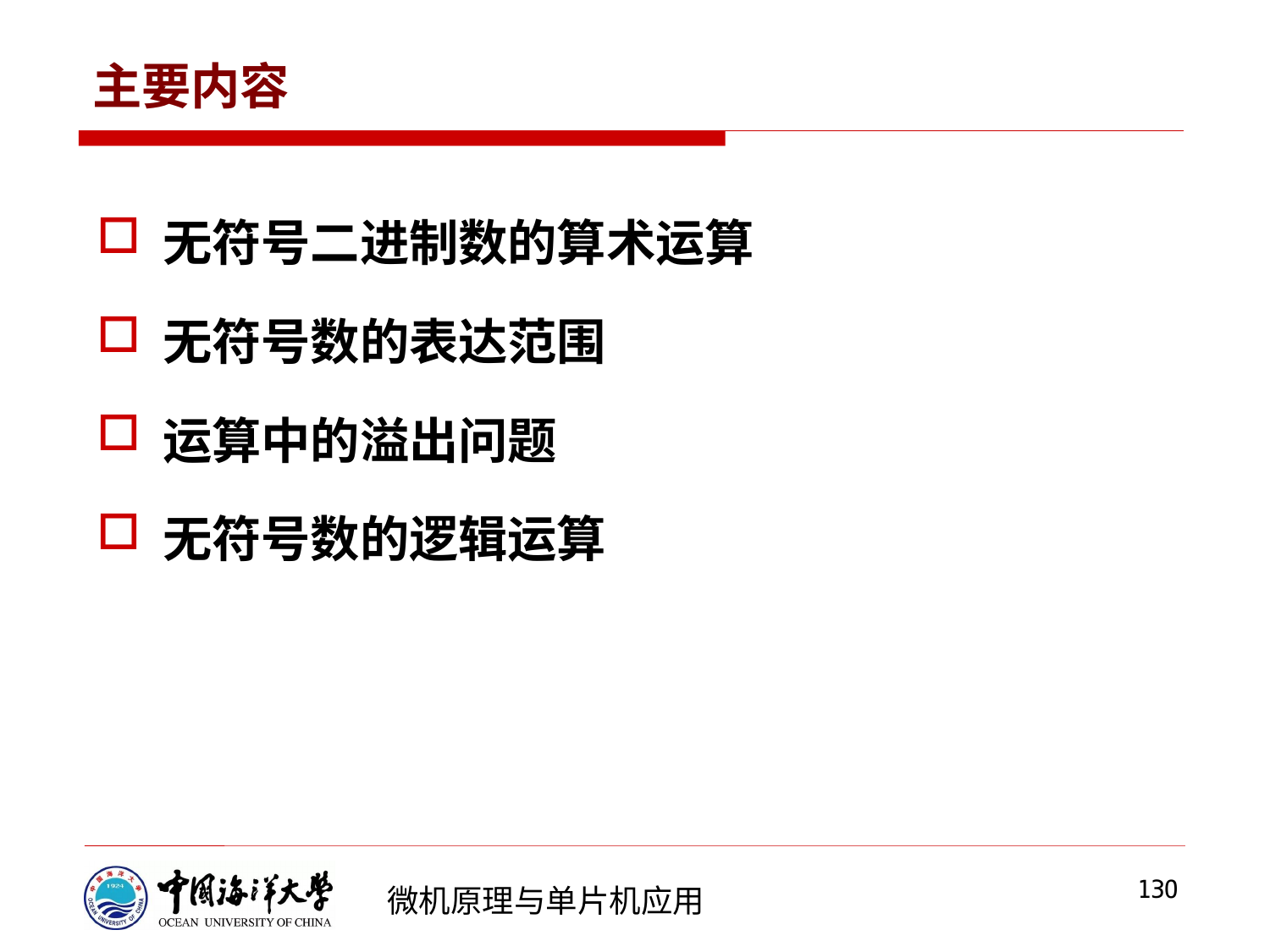

# 主要内容
无符号二进制数的算术运算
无符号数的表达范围
运算中的溢出问题
无符号数的逻辑运算
130